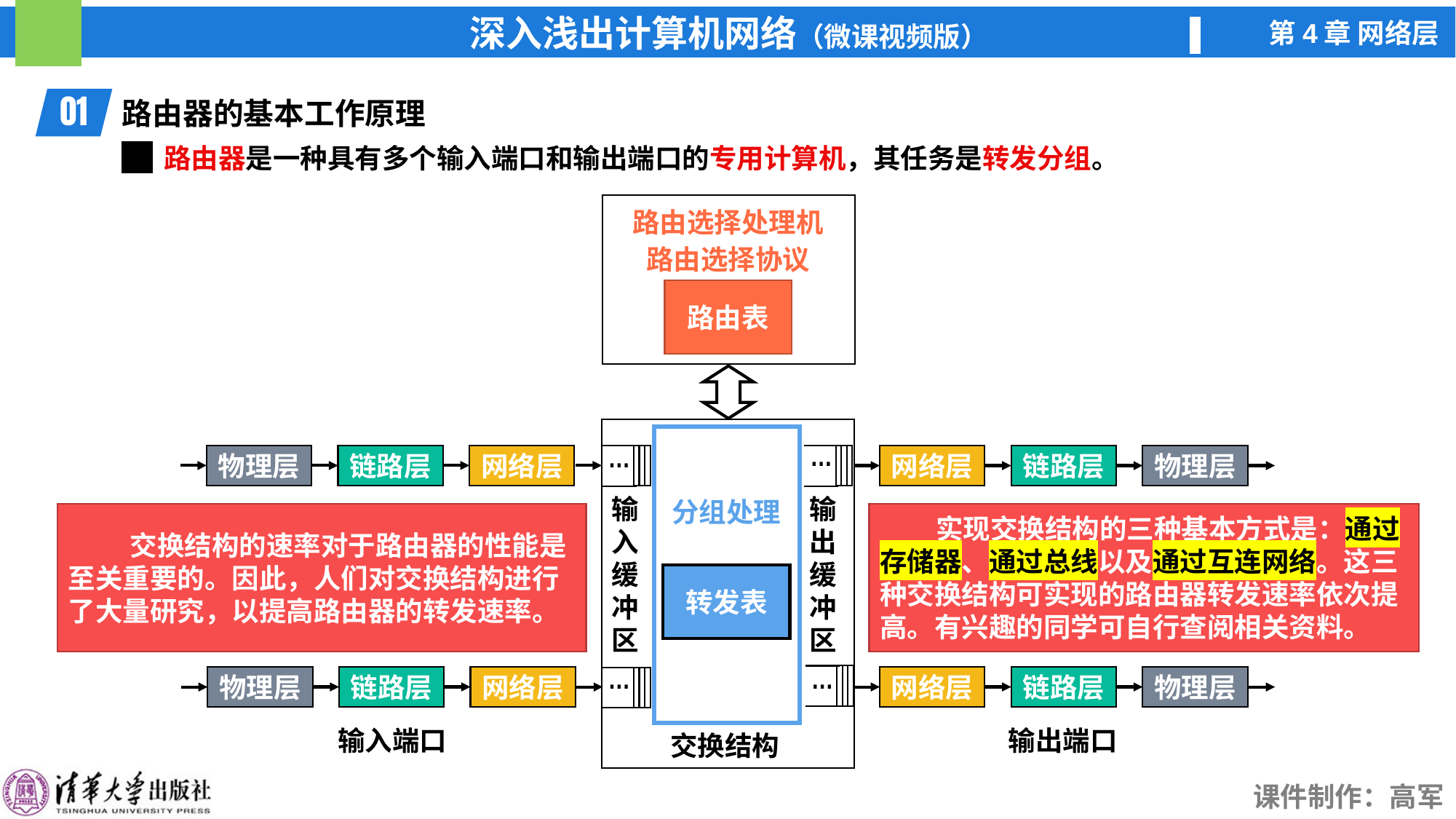

01
路由器的基本工作原理
路由器是一种具有多个输入端口和输出端口的专用计算机，其任务是转发分组。

路由选择处理机
路由选择协议
路由表

…

输
出缓
冲
区
…

…

输
入
缓
冲
区
…

物理层
链路层
网络层
网络层
链路层
物理层
分组处理
         交换结构的速率对于路由器的性能是至关重要的。因此，人们对交换结构进行了大量研究，以提高路由器的转发速率。
        实现交换结构的三种基本方式是：通过存储器、通过总线以及通过互连网络。这三种交换结构可实现的路由器转发速率依次提高。有兴趣的同学可自行查阅相关资料。
…
…
转发表
物理层
链路层
网络层
网络层
链路层
物理层
输入端口
输出端口
交换结构